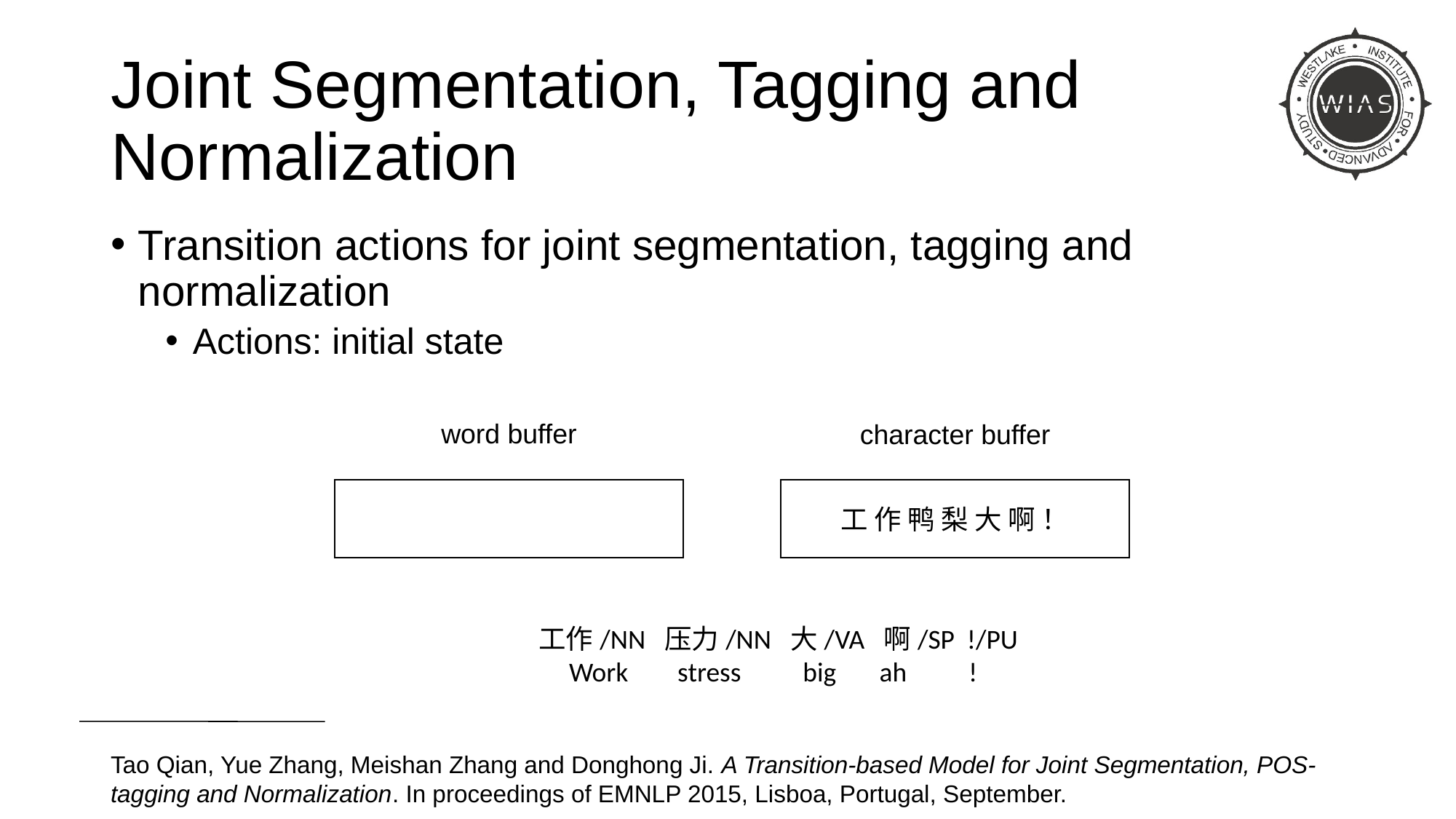

# Joint Segmentation, Tagging and Normalization
Transition actions for joint segmentation, tagging and normalization
Actions: initial state
word buffer
character buffer

工 作 鸭 梨 大 啊 ！
工作/NN  压力/NN  大/VA  啊/SP  !/PU
        Work        stress          big       ah          !

Tao Qian, Yue Zhang, Meishan Zhang and Donghong Ji. A Transition-based Model for Joint Segmentation, POS-tagging and Normalization. In proceedings of EMNLP 2015, Lisboa, Portugal, September.